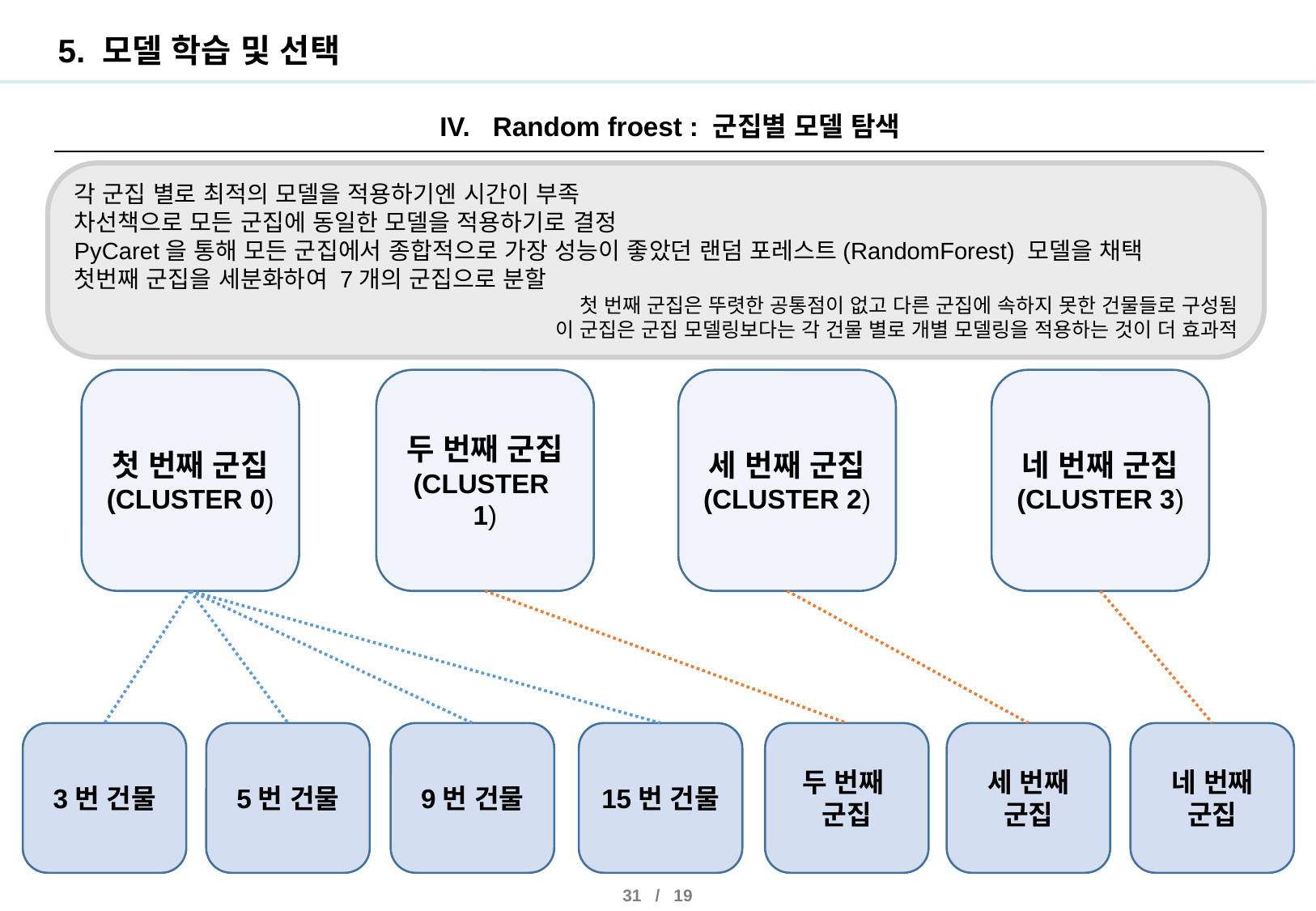

# 5. 모델 학습 및 선택
Random froest : 군집별 모델 탐색

각 군집 별로 최적의 모델을 적용하기엔 시간이 부족
차선책으로 모든 군집에 동일한 모델을 적용하기로 결정
PyCaret을 통해 모든 군집에서 종합적으로 가장 성능이 좋았던 랜덤 포레스트(RandomForest) 모델을 채택
첫번째 군집을 세분화하여 7개의 군집으로 분할
첫 번째 군집은 뚜렷한 공통점이 없고 다른 군집에 속하지 못한 건물들로 구성됨
이 군집은 군집 모델링보다는 각 건물 별로 개별 모델링을 적용하는 것이 더 효과적

첫 번째 군집
(CLUSTER 0)
두 번째 군집
(CLUSTER  1)
세 번째 군집
(CLUSTER 2)
네 번째 군집
(CLUSTER 3)
3번 건물
5번 건물
9번 건물
15번 건물
두 번째
군집
세 번째
군집
네 번째
군집